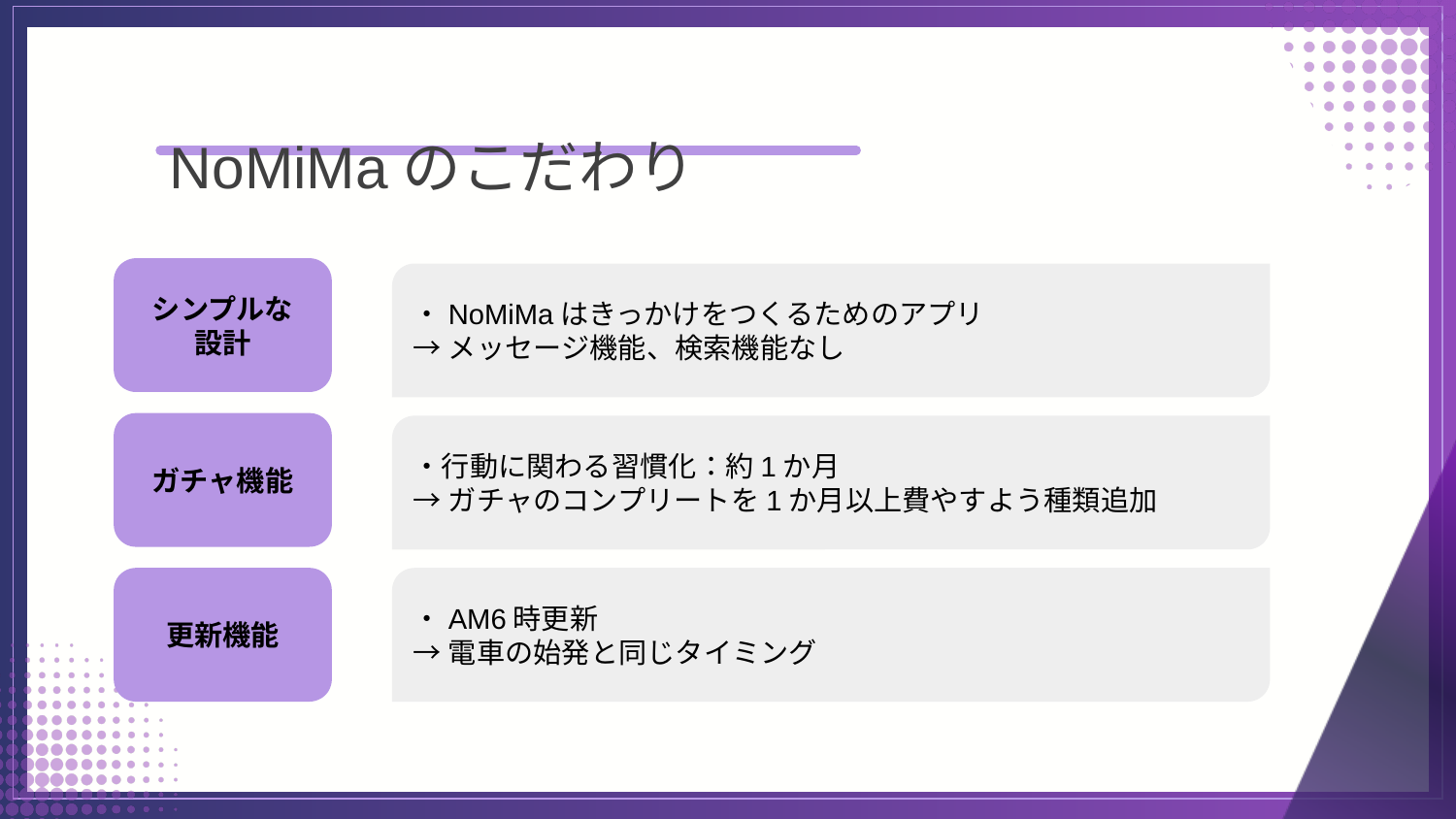

NoMiMaのこだわり

シンプルな
設計

・NoMiMaはきっかけをつくるためのアプリ
→メッセージ機能、検索機能なし

ガチャ機能
・行動に関わる習慣化：約1か月
→ガチャのコンプリートを1か月以上費やすよう種類追加
更新機能
・AM6時更新
→電車の始発と同じタイミング